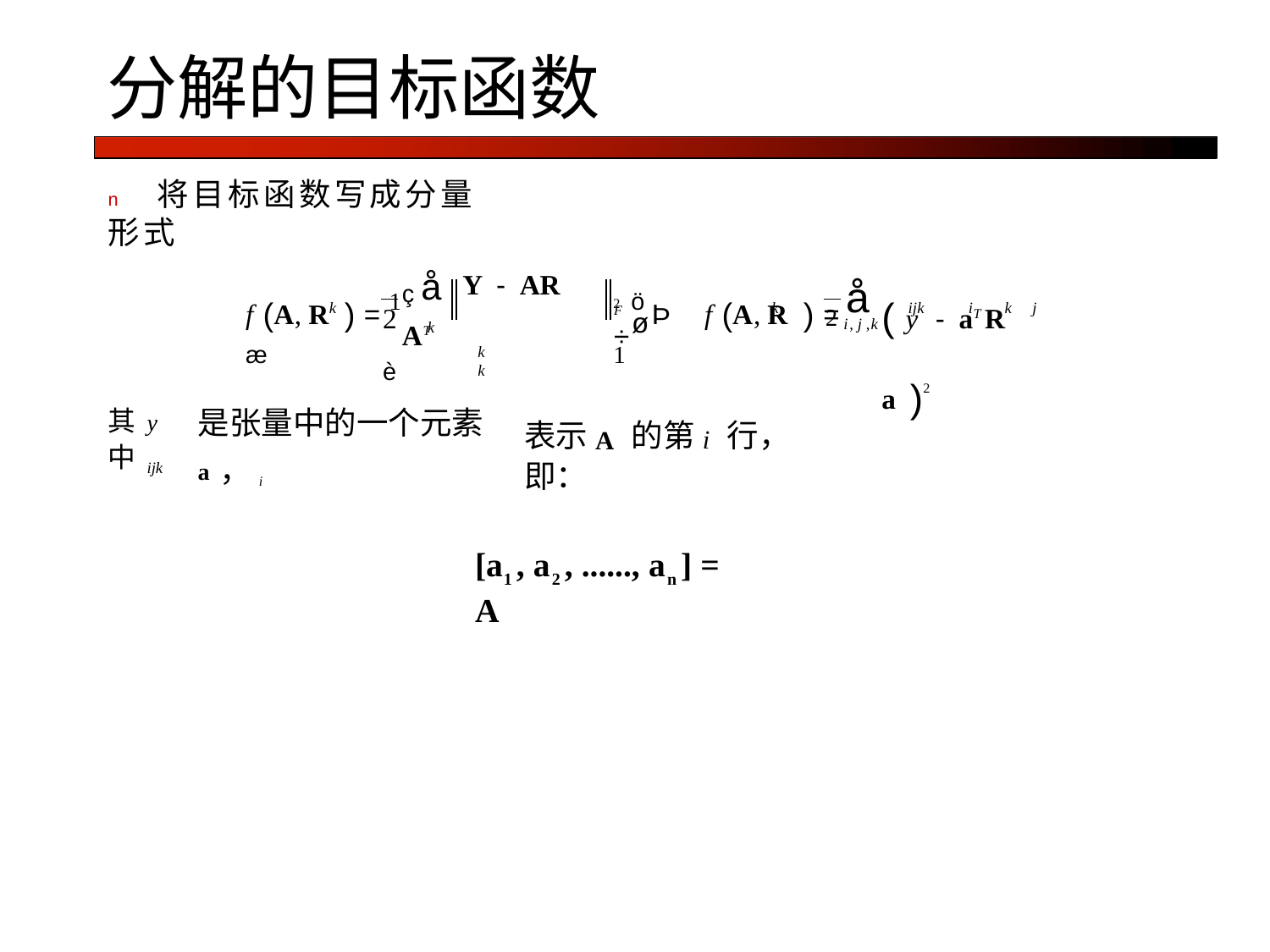

# 分解的目标函数

n	将目标函数写成分量形式
( y	- aT R  a  )2
ç å Y  - AR  AT
k	k
f (A, R  ) = 1 æ
2   ö Þ  f (A, R  ) = 1
å

F  ÷
k
k
ijk
i	k	j

2 è
2 i, j ,k
ø
k
是张量中的一个元素a，i
表示A 的第i 行，即：
其y中ijk
[a1 , a2 , ......, an ] = A